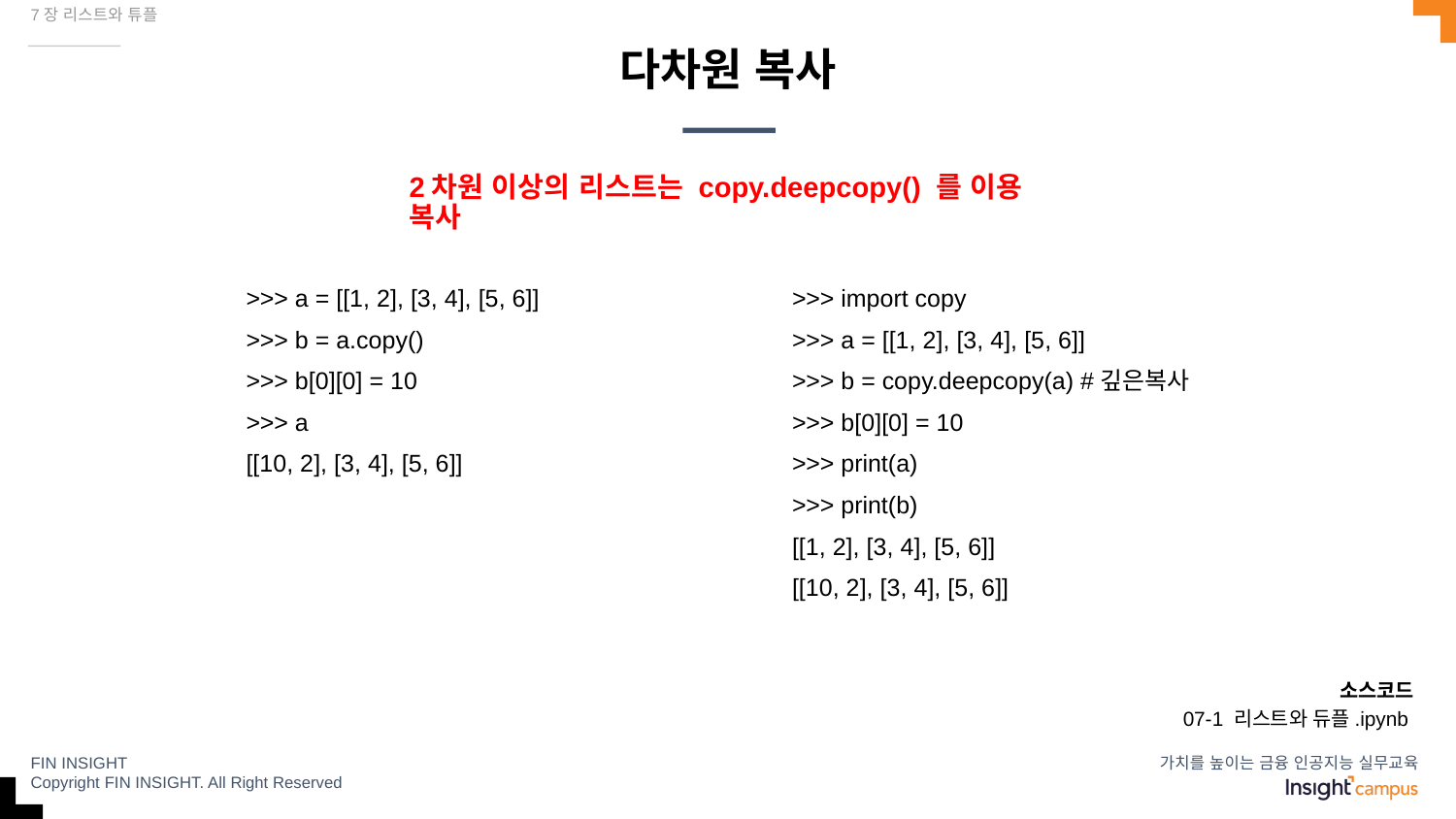

7장 리스트와 튜플
# 다차원 복사
2차원 이상의 리스트는 copy.deepcopy() 를 이용 복사
>>> a = [[1, 2], [3, 4], [5, 6]]
>>> b = a.copy()
>>> b[0][0] = 10
>>> a
[[10, 2], [3, 4], [5, 6]]
>>> import copy
>>> a = [[1, 2], [3, 4], [5, 6]]
>>> b = copy.deepcopy(a) #깊은복사
>>> b[0][0] = 10
>>> print(a)
>>> print(b)
[[1, 2], [3, 4], [5, 6]]
[[10, 2], [3, 4], [5, 6]]
소스코드
07-1 리스트와 듀플.ipynb